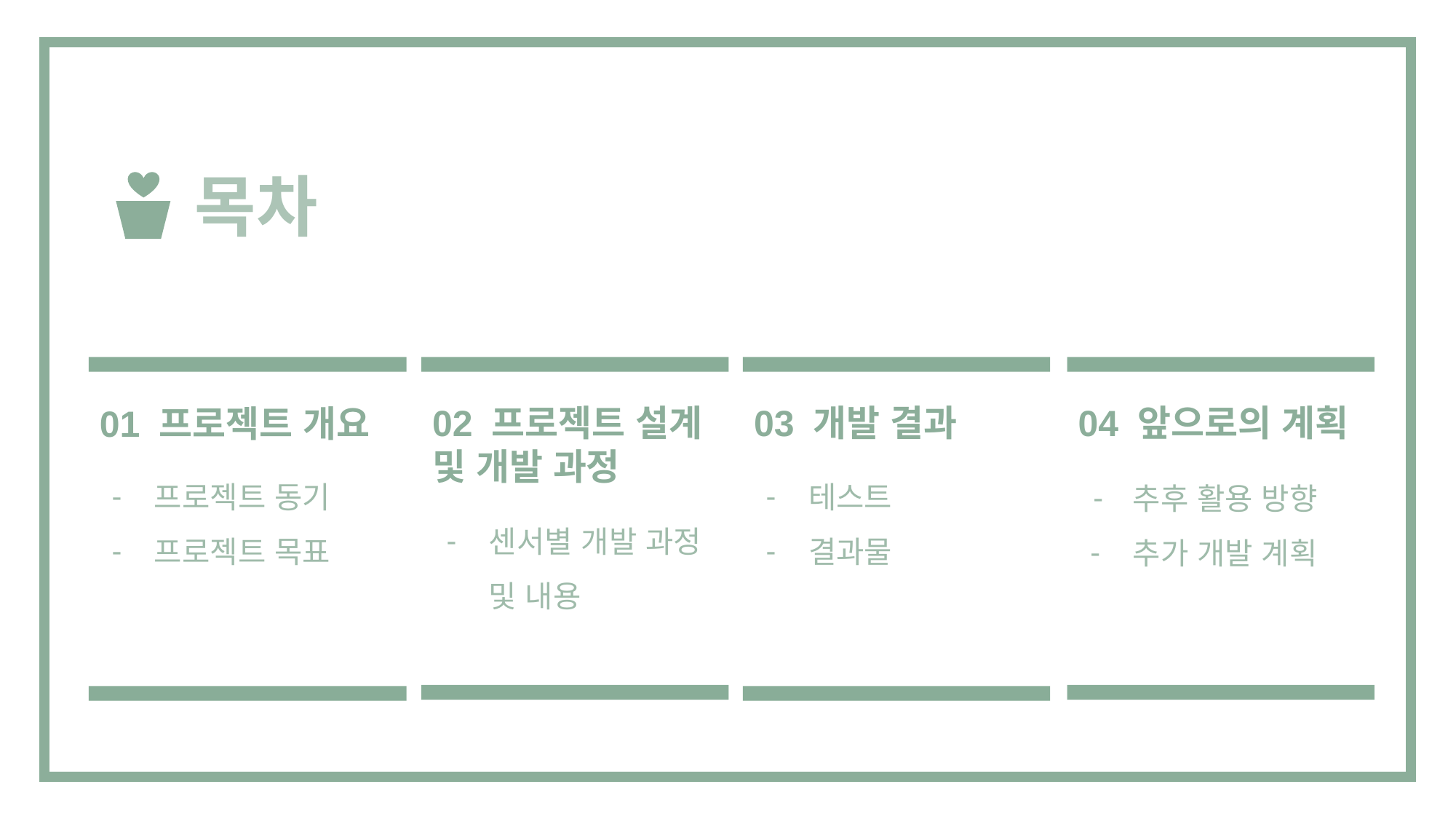

목차

01 프로젝트 개요
프로젝트 동기
프로젝트 목표

03 개발 결과

02 프로젝트 설계 및 개발 과정
센서별 개발 과정 및 내용

04 앞으로의 계획
추후 활용 방향
추가 개발 계획

테스트
결과물